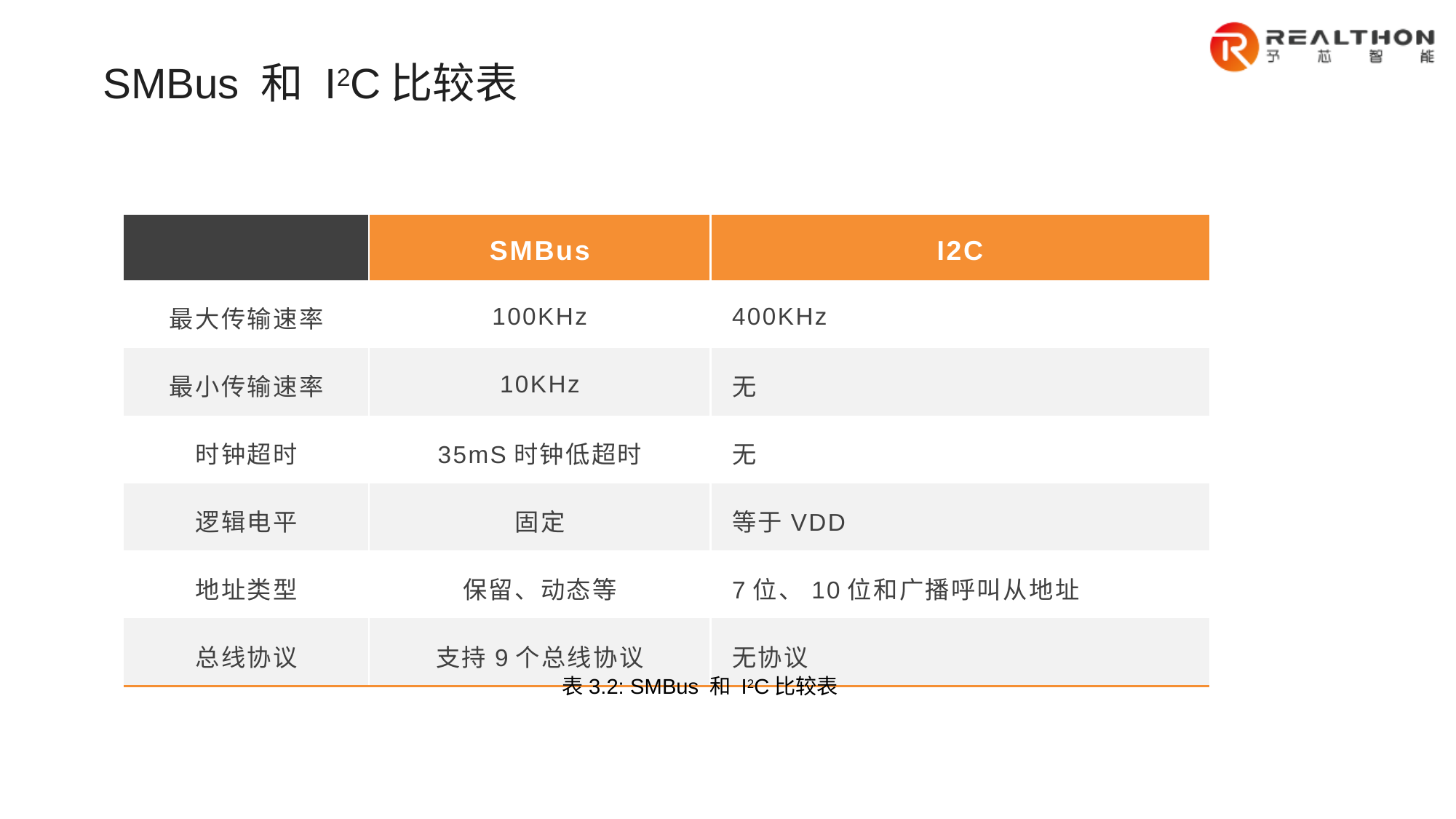

SMBus 和 I2C比较表
|  | SMBus | I2C |
| --- | --- | --- |
| 最大传输速率 | 100KHz | 400KHz |
| 最小传输速率 | 10KHz | 无 |
| 时钟超时 | 35mS时钟低超时 | 无 |
| 逻辑电平 | 固定 | 等于VDD |
| 地址类型 | 保留、动态等 | 7位、10位和广播呼叫从地址 |
| 总线协议 | 支持9个总线协议 | 无协议 |
|  | SMBus | I2C |
| --- | --- | --- |
| 最大传输速率 | 100KHz | 400KHz |
| 最小传输速率 | 10KHz | 无 |
| 时钟超时 | 35mS时钟低超时 | 无 |
| 逻辑电平 | 固定 | 等于VDD |
| 地址类型 | 保留、动态等 | 7位、10位和广播呼叫从地址 |
| 总线协议 | 支持9个总线协议 | 无协议 |
表3.2: SMBus 和 I2C比较表